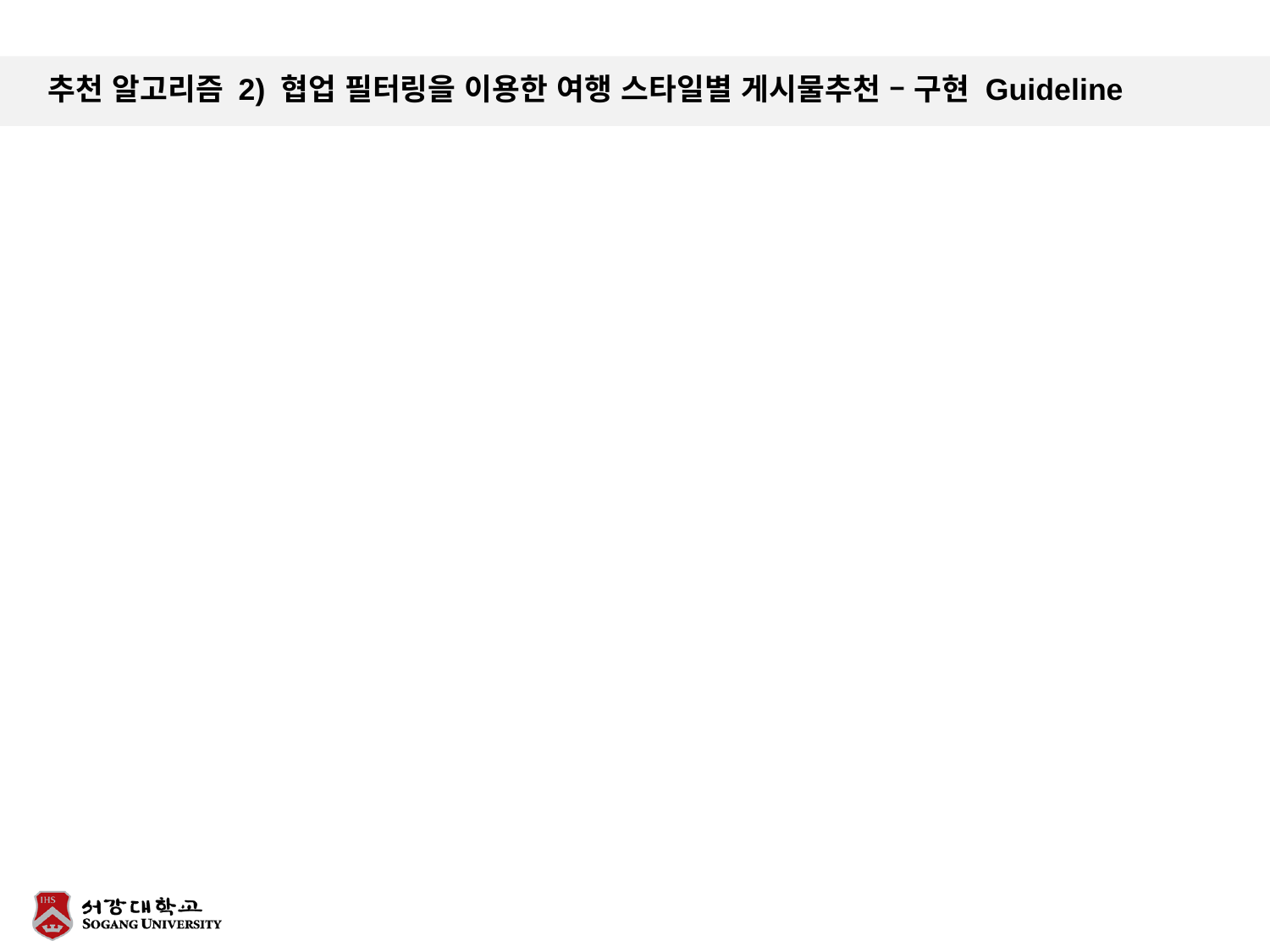

# 추천 알고리즘 2) 협업 필터링을 이용한 여행 스타일별 게시물추천 – 구현 Guideline